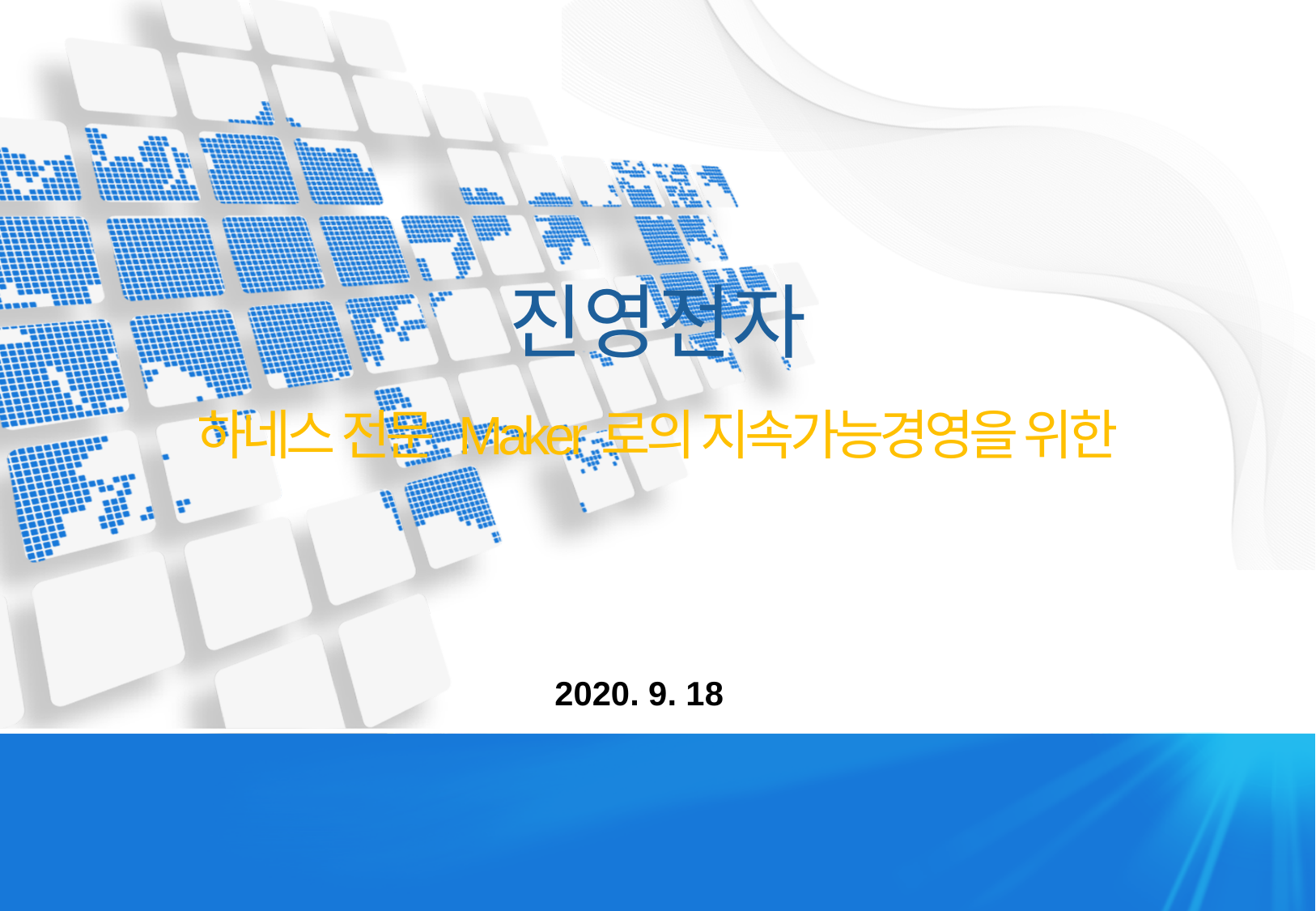

진영전자
하네스 전문 Maker로의 지속가능경영을 위한
2020. 9. 18